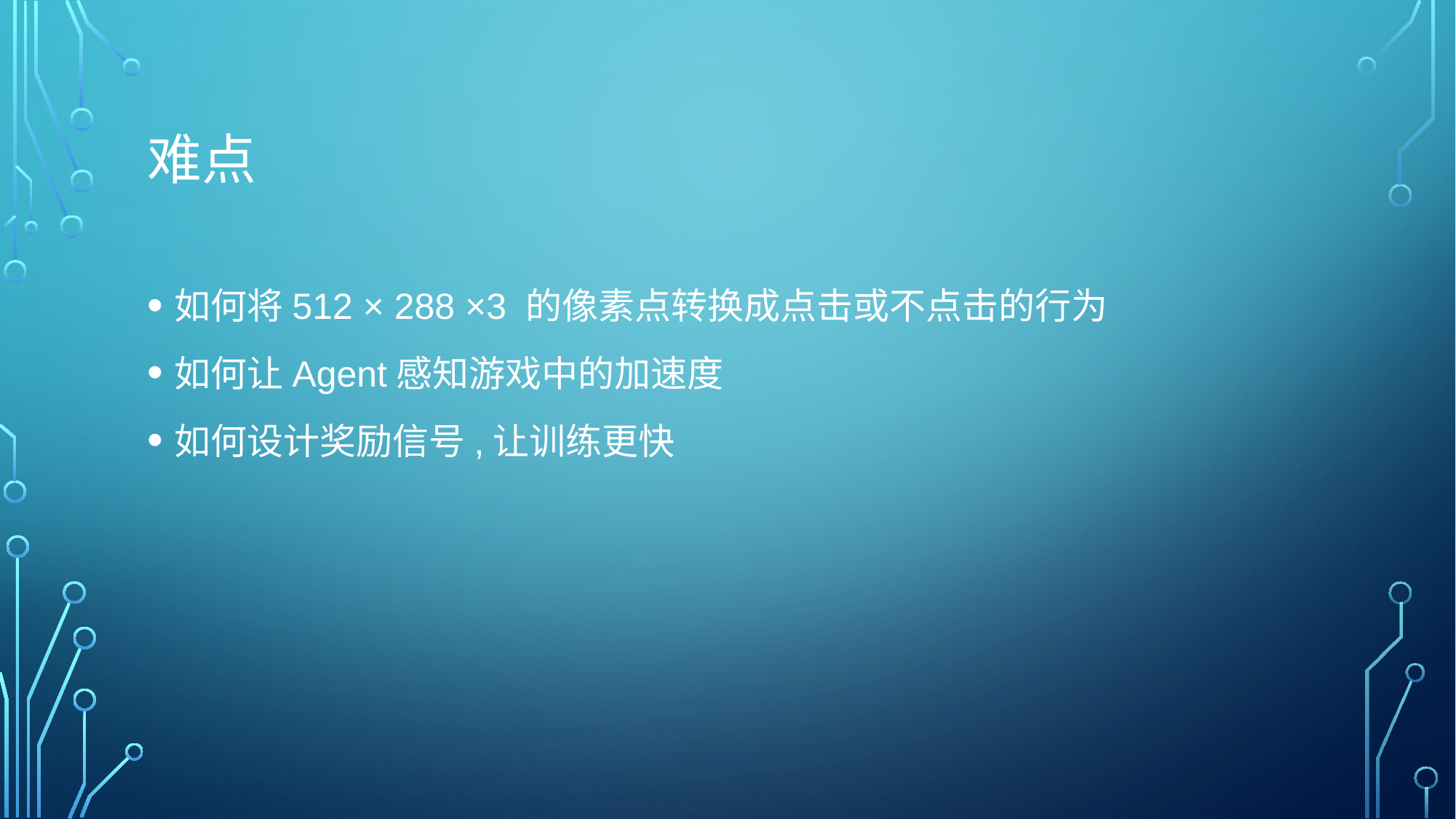

# 难点
如何将512 × 288 ×3 的像素点转换成点击或不点击的行为
如何让Agent感知游戏中的加速度
如何设计奖励信号,让训练更快